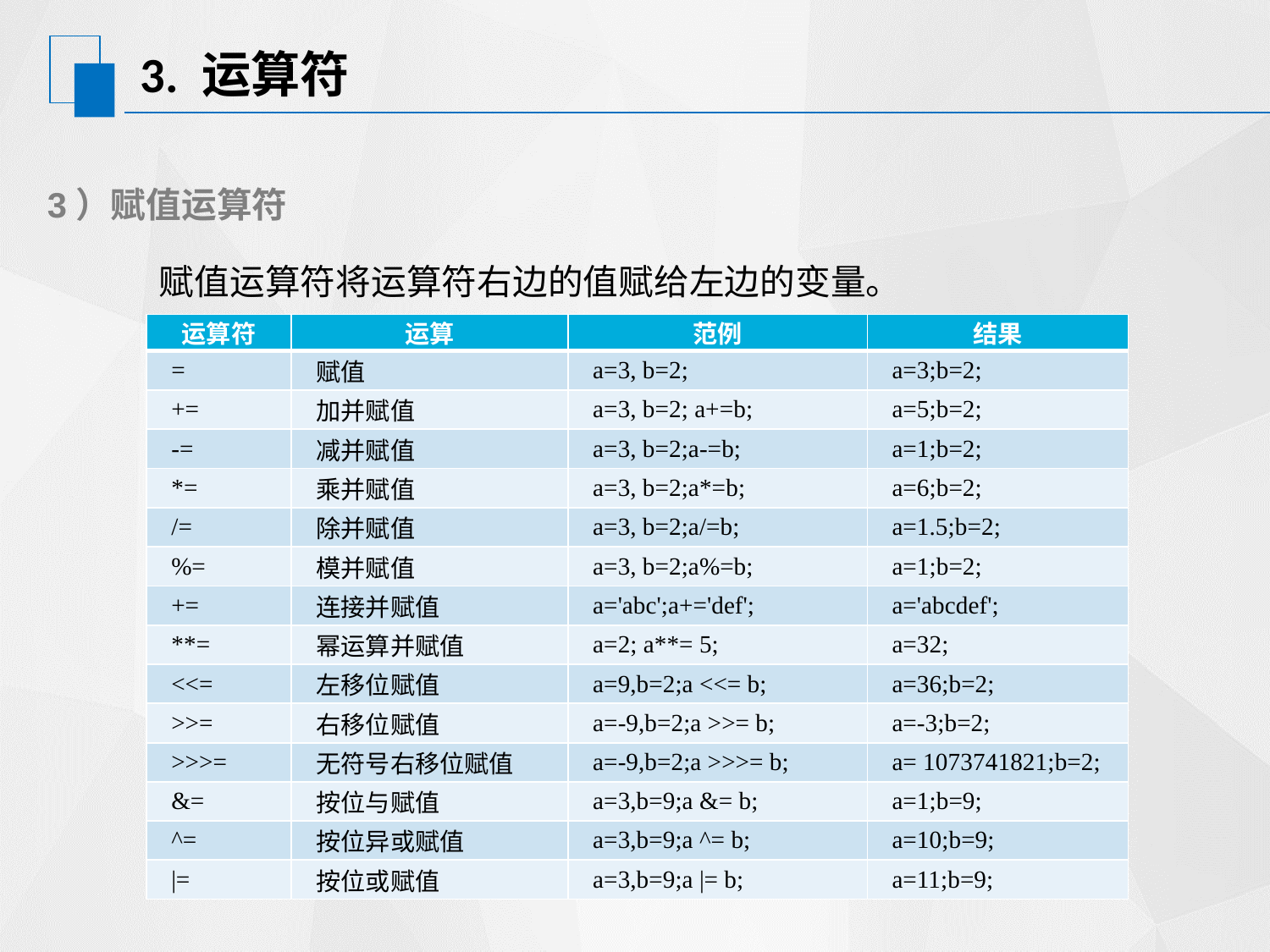

# 3. 运算符
3）赋值运算符
赋值运算符将运算符右边的值赋给左边的变量。
| 运算符 | 运算 | 范例 | 结果 |
| --- | --- | --- | --- |
| = | 赋值 | a=3, b=2; | a=3;b=2; |
| += | 加并赋值 | a=3, b=2; a+=b; | a=5;b=2; |
| -= | 减并赋值 | a=3, b=2;a-=b; | a=1;b=2; |
| \*= | 乘并赋值 | a=3, b=2;a\*=b; | a=6;b=2; |
| /= | 除并赋值 | a=3, b=2;a/=b; | a=1.5;b=2; |
| %= | 模并赋值 | a=3, b=2;a%=b; | a=1;b=2; |
| += | 连接并赋值 | a='abc';a+='def'; | a='abcdef'; |
| \*\*= | 幂运算并赋值 | a=2; a\*\*= 5; | a=32; |
| <<= | 左移位赋值 | a=9,b=2;a <<= b; | a=36;b=2; |
| >>= | 右移位赋值 | a=-9,b=2;a >>= b; | a=-3;b=2; |
| >>>= | 无符号右移位赋值 | a=-9,b=2;a >>>= b; | a= 1073741821;b=2; |
| &= | 按位与赋值 | a=3,b=9;a &= b; | a=1;b=9; |
| ^= | 按位异或赋值 | a=3,b=9;a ^= b; | a=10;b=9; |
| |= | 按位或赋值 | a=3,b=9;a |= b; | a=11;b=9; |